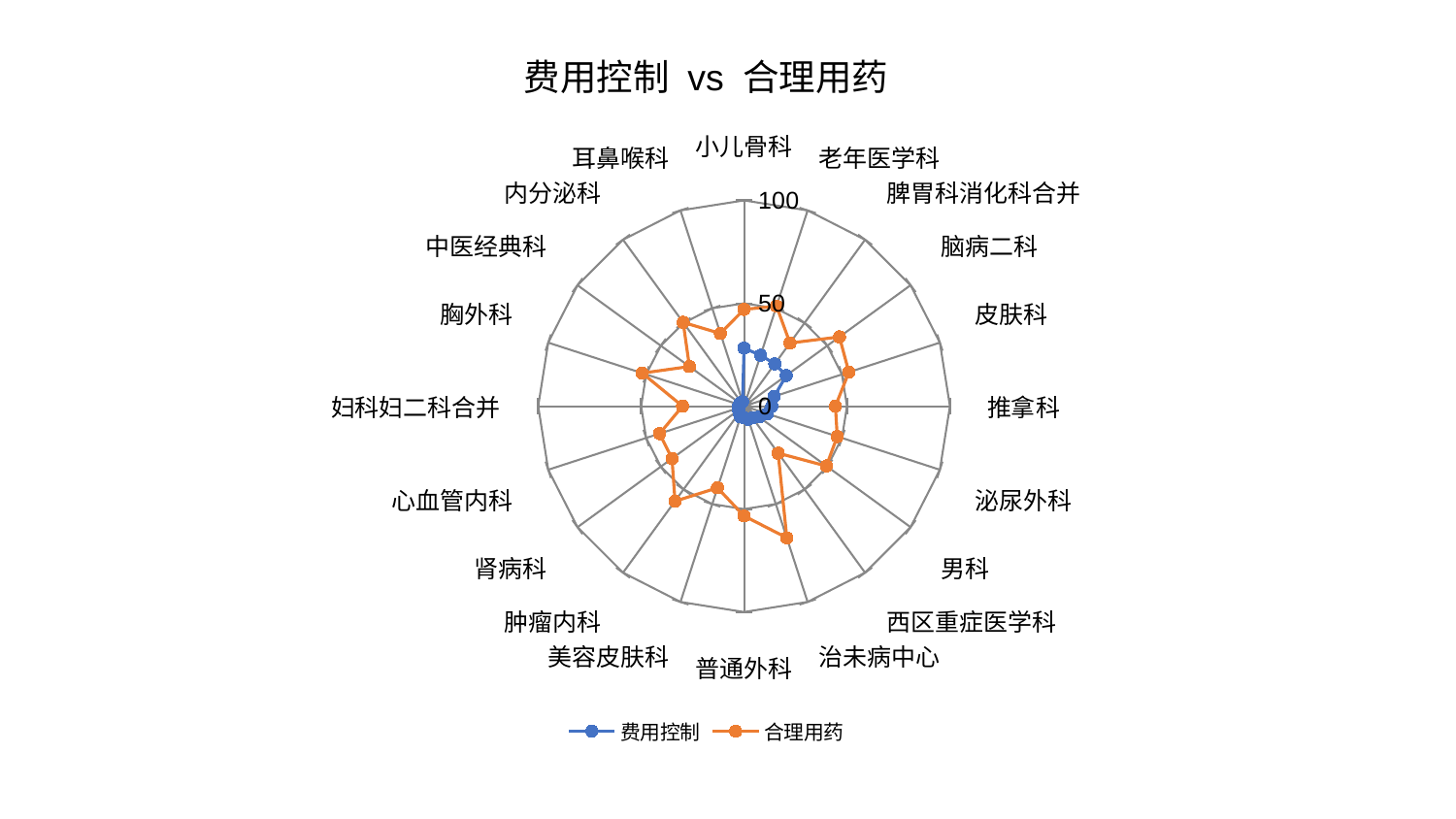

### Chart: 费用控制 vs 合理用药

| Category | 费用控制 | 合理用药 |
|---|---|---|
| 小儿骨科 | 28.197572456067583 | 47.044360621576445 |
| 老年医学科 | 26.03277206019832 | 51.10784269353972 |
| 脾胃科消化科合并 | 25.426491287710512 | 37.947235250004994 |
| 脑病二科 | 25.35780963024862 | 57.27401497339823 |
| 皮肤科 | 15.457652989937348 | 53.5583514385328 |
| 推拿科 | 13.532443336690449 | 44.37872084088215 |
| 泌尿外科 | 11.848782666878709 | 47.62333696642478 |
| 男科 | 8.93918864058355 | 49.4480891274317 |
| 西区重症医学科 | 7.010120564635973 | 28.22584386352318 |
| 治未病中心 | 6.695237095752467 | 67.25606919194564 |
| 普通外科 | 5.706673233401345 | 53.33761862892658 |
| 美容皮肤科 | 5.470920110331017 | 41.7200004357147 |
| 肿瘤内科 | 4.026048152583662 | 57.056120376206934 |
| 肾病科 | 3.199805297924142 | 43.2791146558656 |
| 心血管内科 | 3.0847262724355113 | 43.13007324330121 |
| 妇科妇二科合并 | 2.594484694066363 | 29.877554813924334 |
| 胸外科 | 2.4297081270369176 | 51.991784781033004 |
| 中医经典科 | 2.3104643943530077 | 32.81638049947475 |
| 内分泌科 | 2.2688559710515355 | 50.34291267475928 |
| 耳鼻喉科 | 2.254768194126356 | 37.15732683429178 |
28